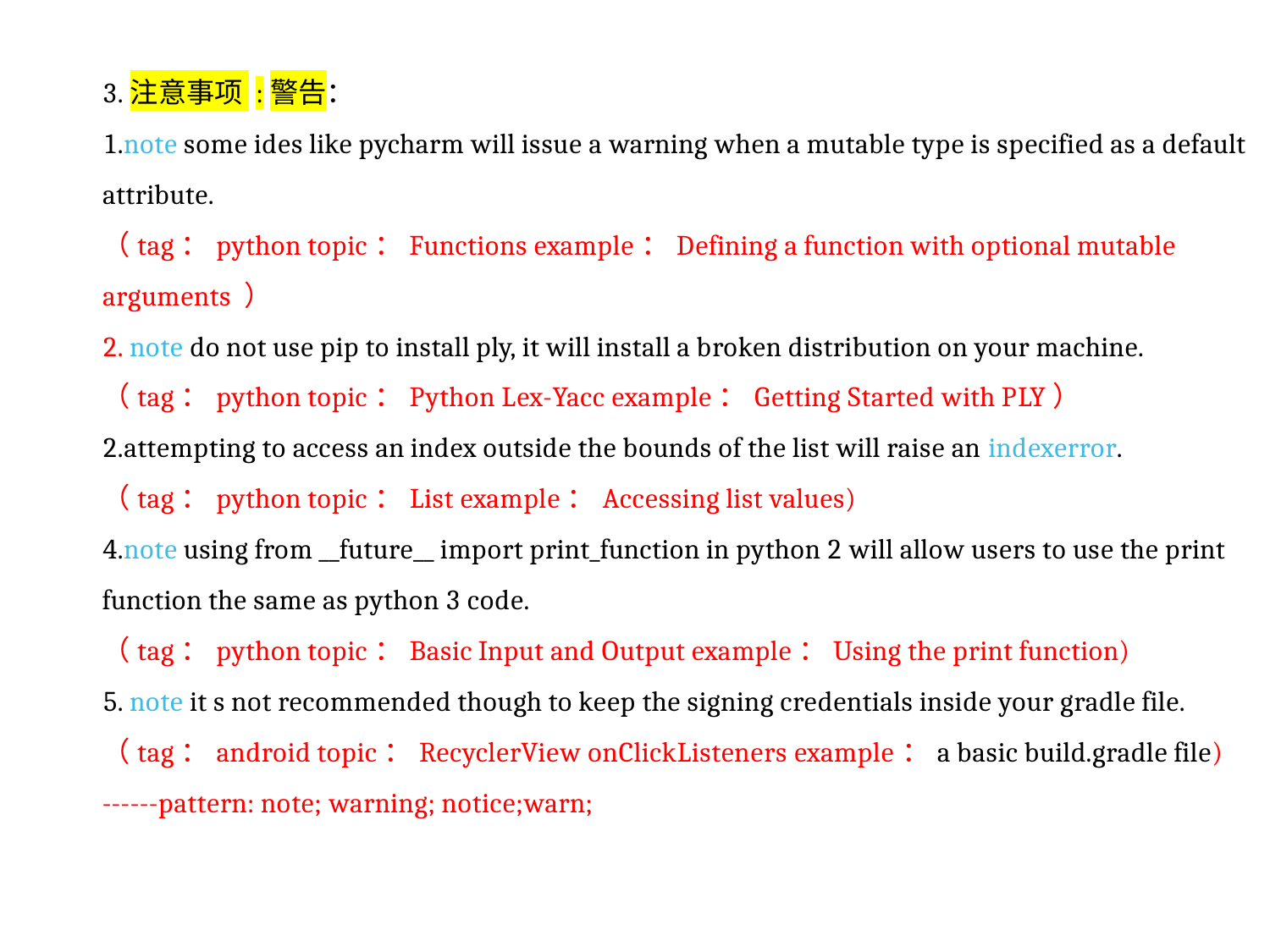

3.注意事项 :警告：
1.note some ides like pycharm will issue a warning when a mutable type is specified as a default attribute.
（tag：python topic：Functions example：Defining a function with optional mutable arguments ）
2. note do not use pip to install ply, it will install a broken distribution on your machine.
（tag：python topic：Python Lex-Yacc example：Getting Started with PLY）
2.attempting to access an index outside the bounds of the list will raise an indexerror.
（tag：python topic：List example：Accessing list values)
4.note using from __future__ import print_function in python 2 will allow users to use the print function the same as python 3 code.
（tag：python topic：Basic Input and Output example：Using the print function)
5. note it s not recommended though to keep the signing credentials inside your gradle file.
（tag：android topic：RecyclerView onClickListeners example：a basic build.gradle file)
------pattern: note; warning; notice;warn;